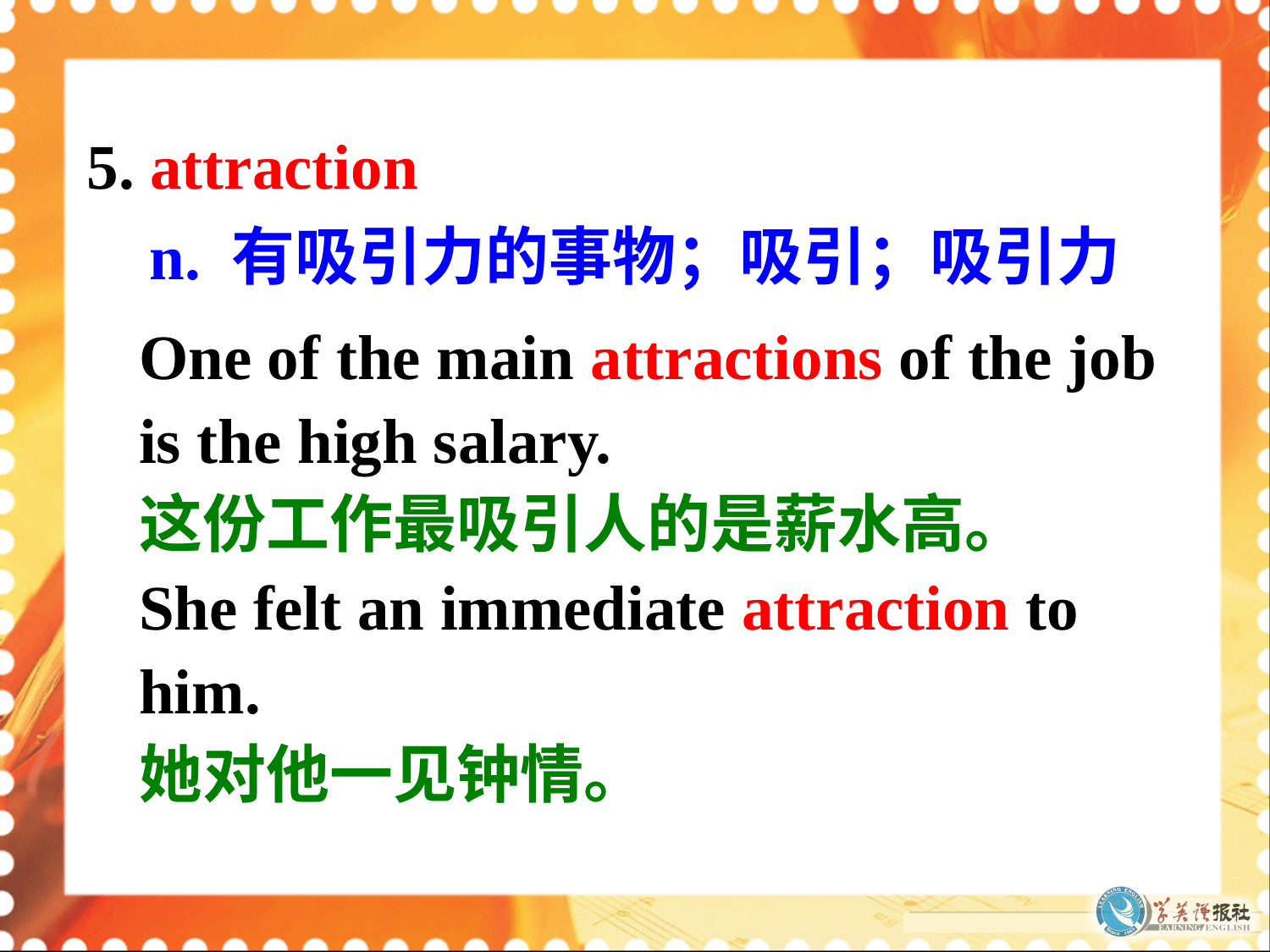

5. attraction

n. 有吸引力的事物；吸引；吸引力
One of the main attractions of the job is the high salary.
这份工作最吸引人的是薪水高。
She felt an immediate attraction to  him.
她对他一见钟情。